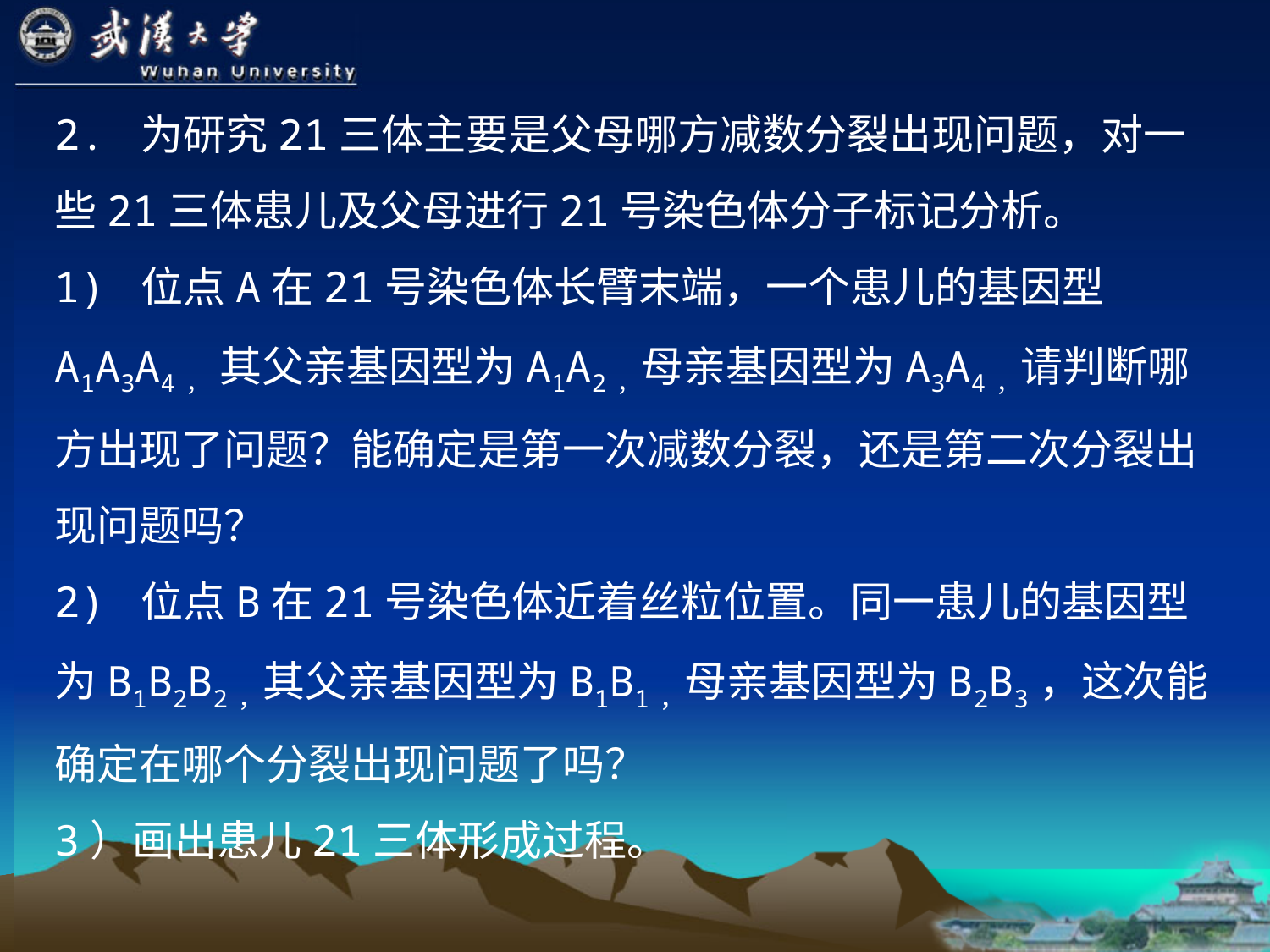

2. 为研究21三体主要是父母哪方减数分裂出现问题，对一些21三体患儿及父母进行21号染色体分子标记分析。
1) 位点A在21号染色体长臂末端，一个患儿的基因型A1A3A4， 其父亲基因型为A1A2，母亲基因型为A3A4，请判断哪方出现了问题？能确定是第一次减数分裂，还是第二次分裂出现问题吗？
2) 位点B在21号染色体近着丝粒位置。同一患儿的基因型为B1B2B2，其父亲基因型为B1B1，母亲基因型为B2B3，这次能确定在哪个分裂出现问题了吗？
3）画出患儿21三体形成过程。